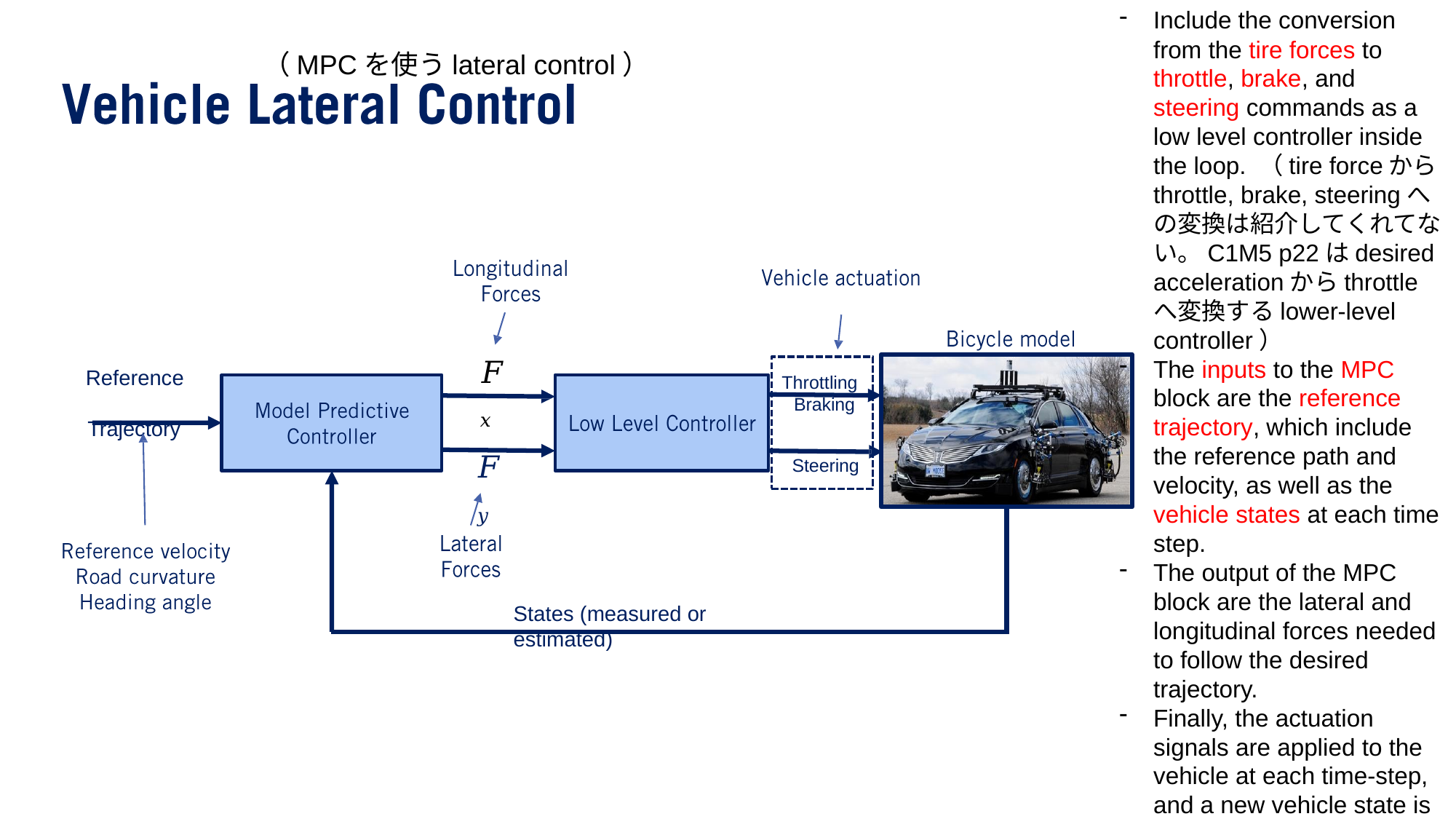

Include the conversion from the tire forces to throttle, brake, and steering commands as a low level controller inside the loop. （tire forceからthrottle, brake, steeringへの変換は紹介してくれてない。C1M5 p22はdesired accelerationからthrottleへ変換するlower-level controller）
The inputs to the MPC block are the reference trajectory, which include the reference path and velocity, as well as the vehicle states at each time step.
The output of the MPC block are the lateral and longitudinal forces needed to follow the desired trajectory.
Finally, the actuation signals are applied to the vehicle at each time-step, and a new vehicle state is achieved closing the feedback loop.
（MPCを使うlateral control）

# 𝐹𝑥

Reference  Trajectory
Throttling  Braking

𝐹𝑦
Steering

States (measured or estimated)